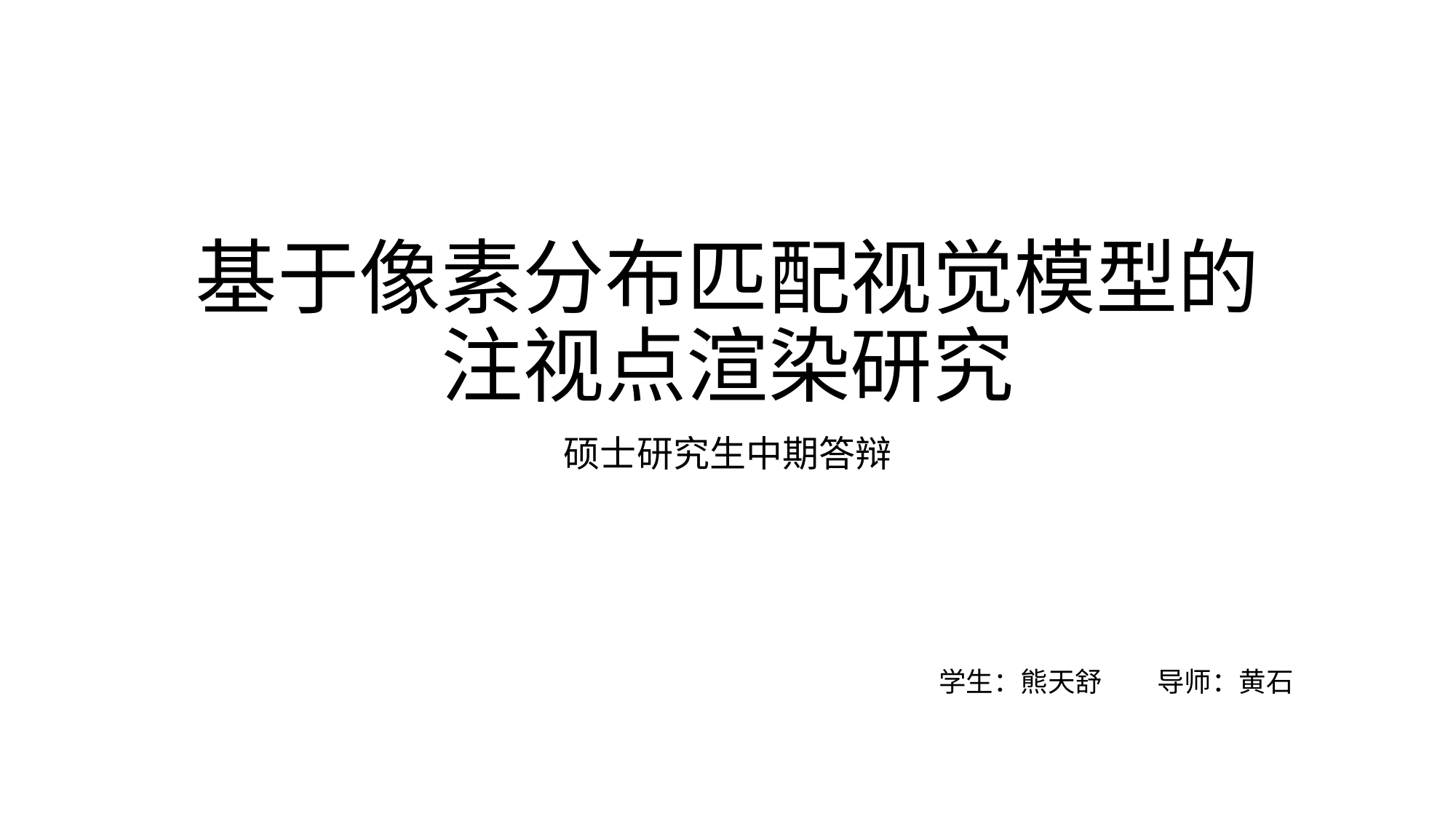

# 基于像素分布匹配视觉模型的注视点渲染研究
硕士研究生中期答辩
学生：熊天舒	导师：黄石